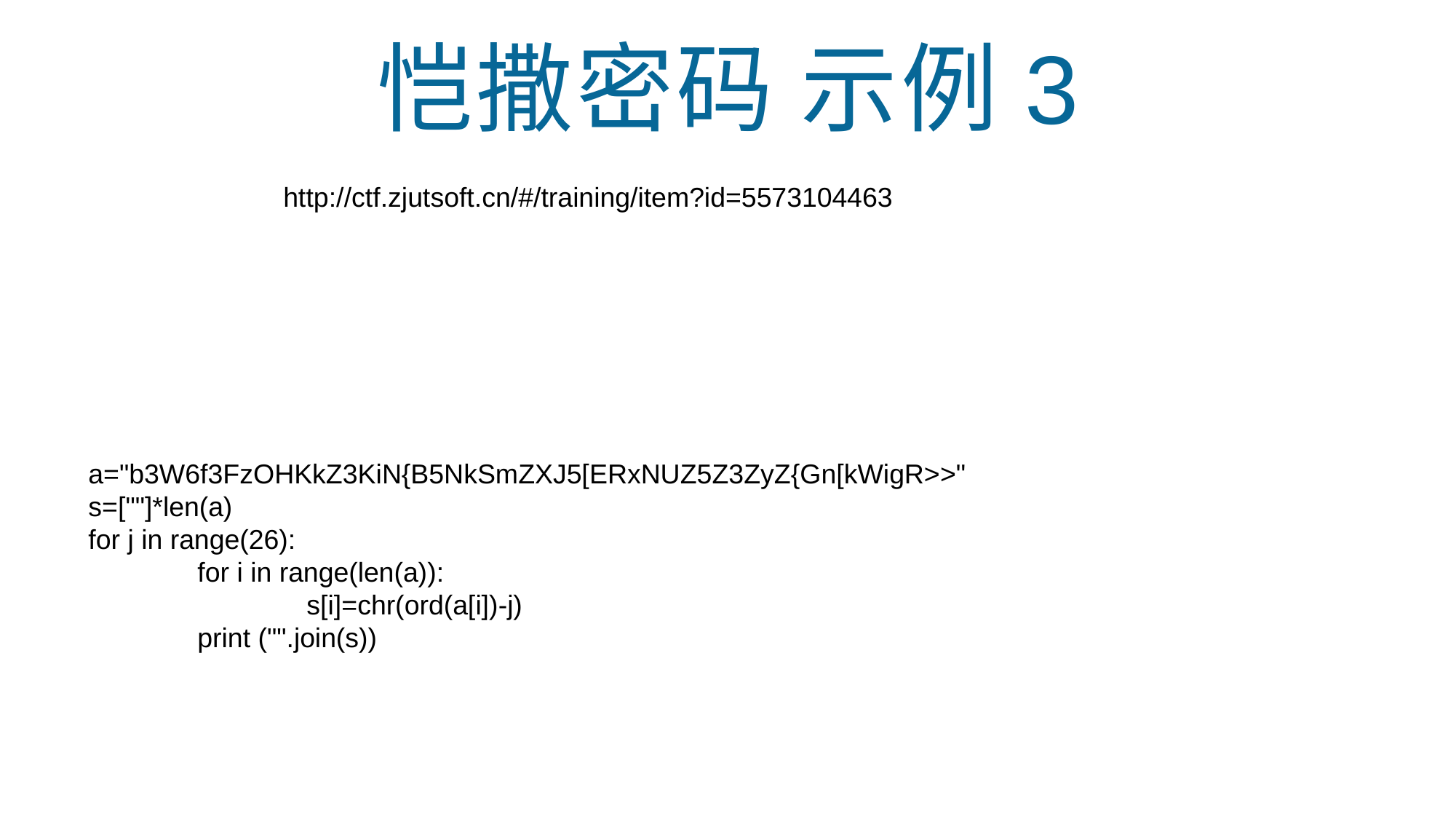

恺撒密码 示例3
http://ctf.zjutsoft.cn/#/training/item?id=5573104463
a="b3W6f3FzOHKkZ3KiN{B5NkSmZXJ5[ERxNUZ5Z3ZyZ{Gn[kWigR>>"
s=[""]*len(a)
for j in range(26):
	for i in range(len(a)):
		s[i]=chr(ord(a[i])-j)
	print ("".join(s))